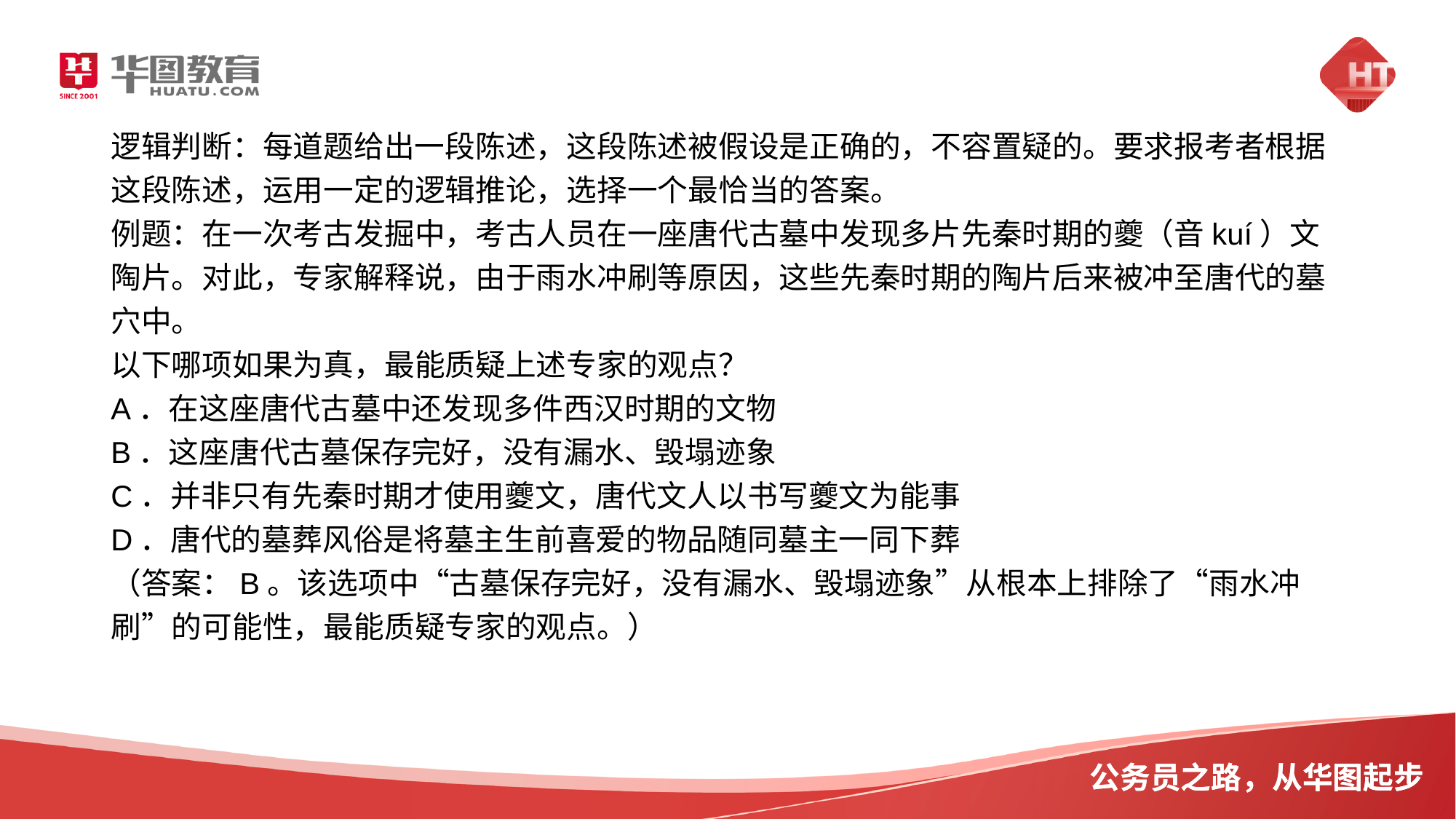

逻辑判断：每道题给出一段陈述，这段陈述被假设是正确的，不容置疑的。要求报考者根据这段陈述，运用一定的逻辑推论，选择一个最恰当的答案。
例题：在一次考古发掘中，考古人员在一座唐代古墓中发现多片先秦时期的夔（音kuí）文陶片。对此，专家解释说，由于雨水冲刷等原因，这些先秦时期的陶片后来被冲至唐代的墓穴中。
以下哪项如果为真，最能质疑上述专家的观点？
A．在这座唐代古墓中还发现多件西汉时期的文物
B．这座唐代古墓保存完好，没有漏水、毁塌迹象
C．并非只有先秦时期才使用夔文，唐代文人以书写夔文为能事
D．唐代的墓葬风俗是将墓主生前喜爱的物品随同墓主一同下葬
（答案：B。该选项中“古墓保存完好，没有漏水、毁塌迹象”从根本上排除了“雨水冲刷”的可能性，最能质疑专家的观点。）